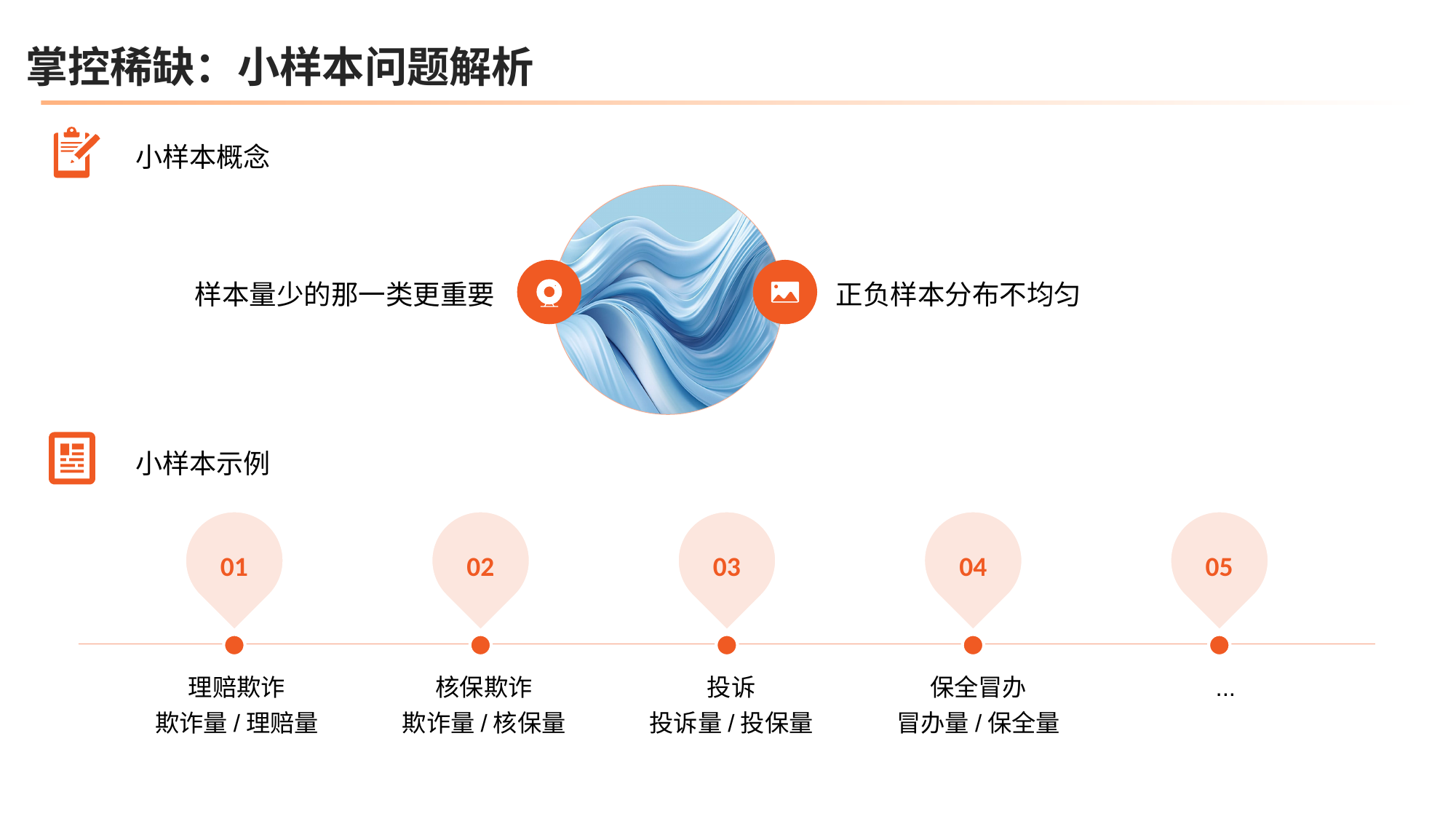

掌控稀缺：小样本问题解析

小样本概念

样本量少的那一类更重要
正负样本分布不均匀

小样本示例
02

02

02

03

01

04

05

理赔欺诈
欺诈量/理赔量
核保欺诈
欺诈量/核保量
投诉
投诉量/投保量
保全冒办
冒办量/保全量
...